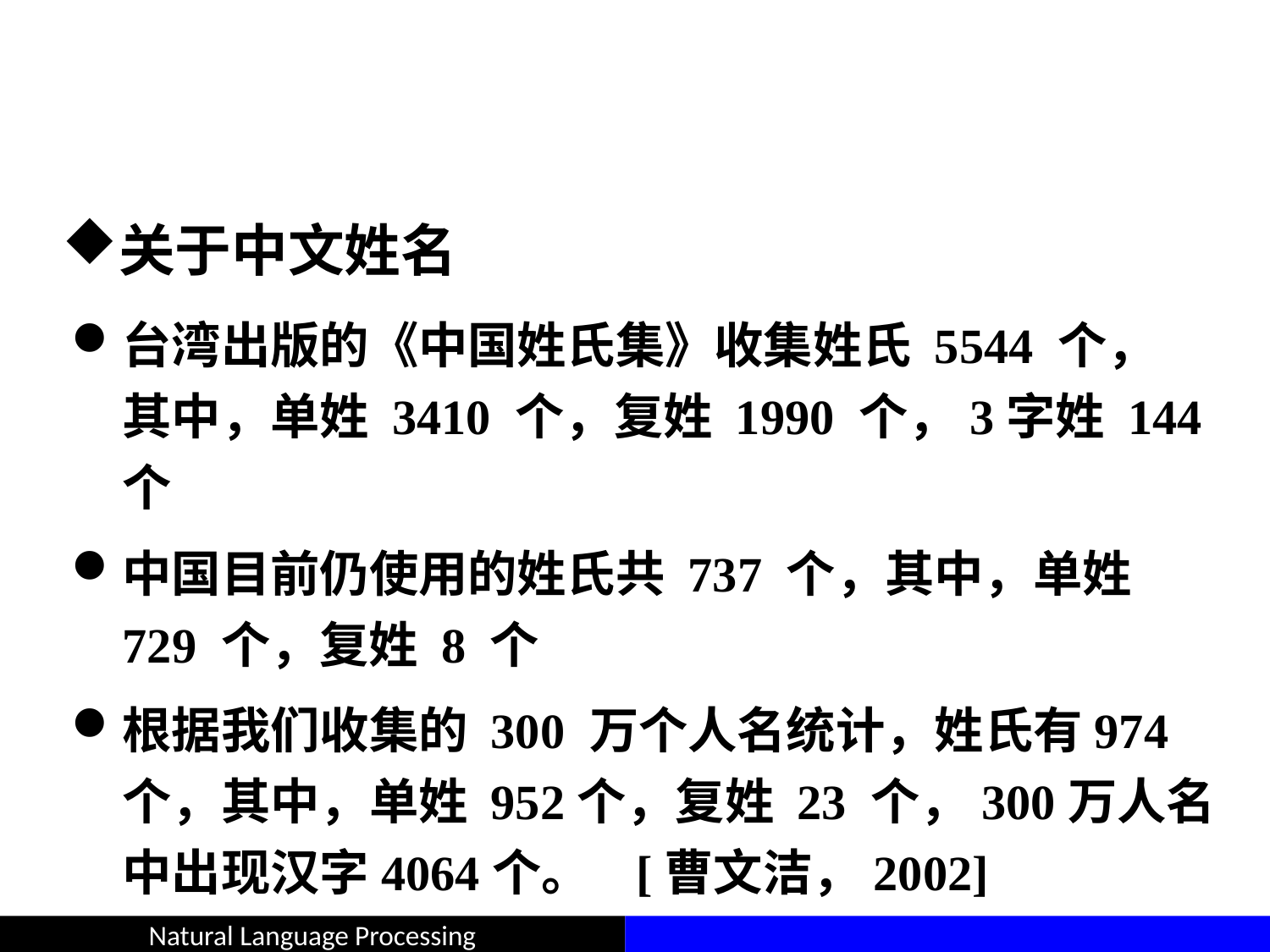

#
关于中文姓名
台湾出版的《中国姓氏集》收集姓氏 5544 个，   其中，单姓 3410 个，复姓 1990 个，3字姓 144 个
中国目前仍使用的姓氏共 737 个，其中，单姓 729 个，复姓 8 个
根据我们收集的 300 万个人名统计，姓氏有974个，其中，单姓 952个，复姓 23 个，300万人名中出现汉字4064个。   [曹文洁，2002]